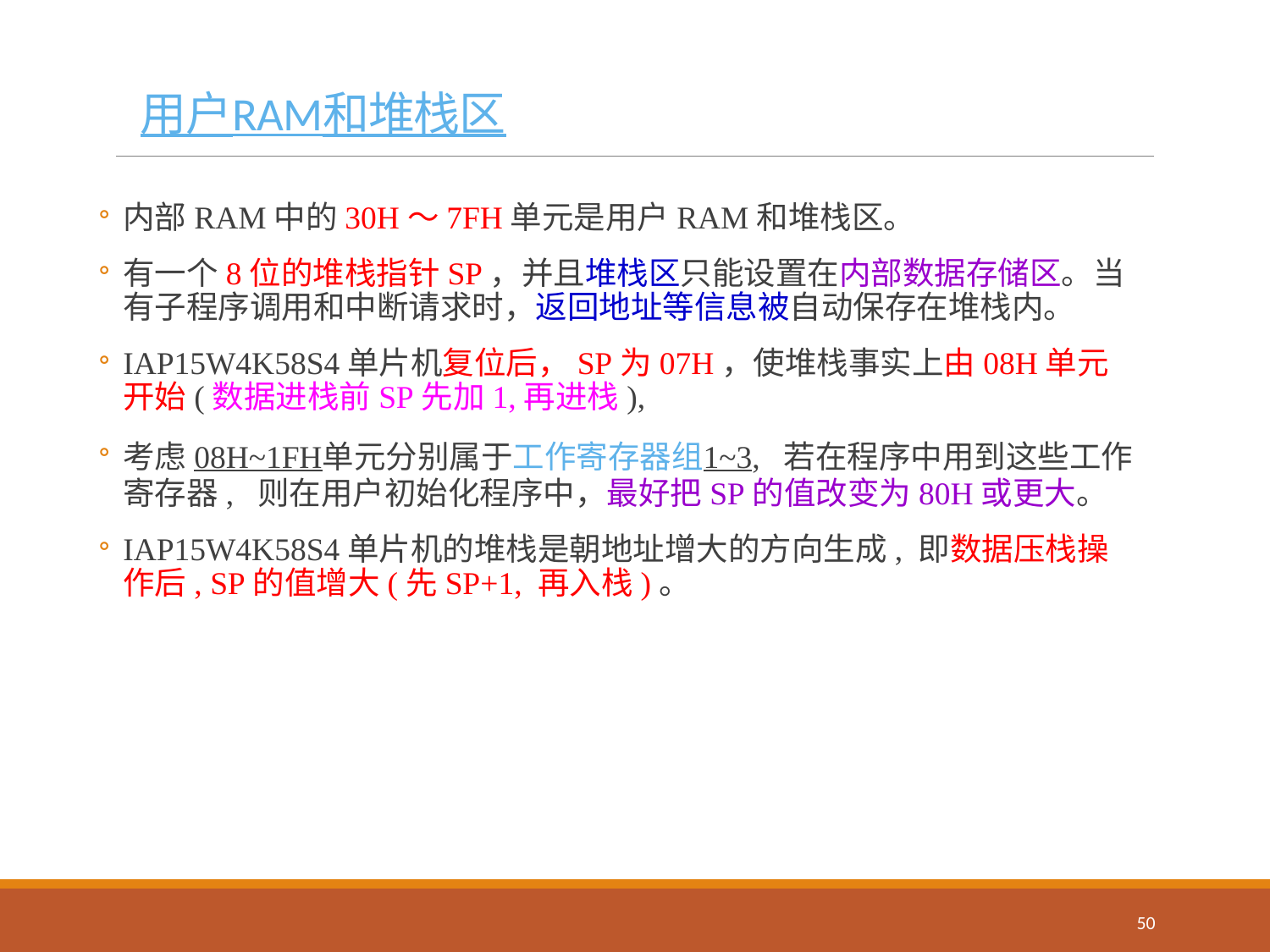

# 用户RAM和堆栈区
内部RAM中的30H～7FH单元是用户RAM和堆栈区。
有一个8位的堆栈指针SP，并且堆栈区只能设置在内部数据存储区。当有子程序调用和中断请求时，返回地址等信息被自动保存在堆栈内。
IAP15W4K58S4单片机复位后，SP为07H，使堆栈事实上由08H单元开始(数据进栈前SP先加1,再进栈),
考虑08H~1FH单元分别属于工作寄存器组1~3,  若在程序中用到这些工作寄存器,  则在用户初始化程序中，最好把SP的值改变为80H或更大。
IAP15W4K58S4单片机的堆栈是朝地址增大的方向生成, 即数据压栈操作后, SP的值增大(先SP+1, 再入栈)。
50